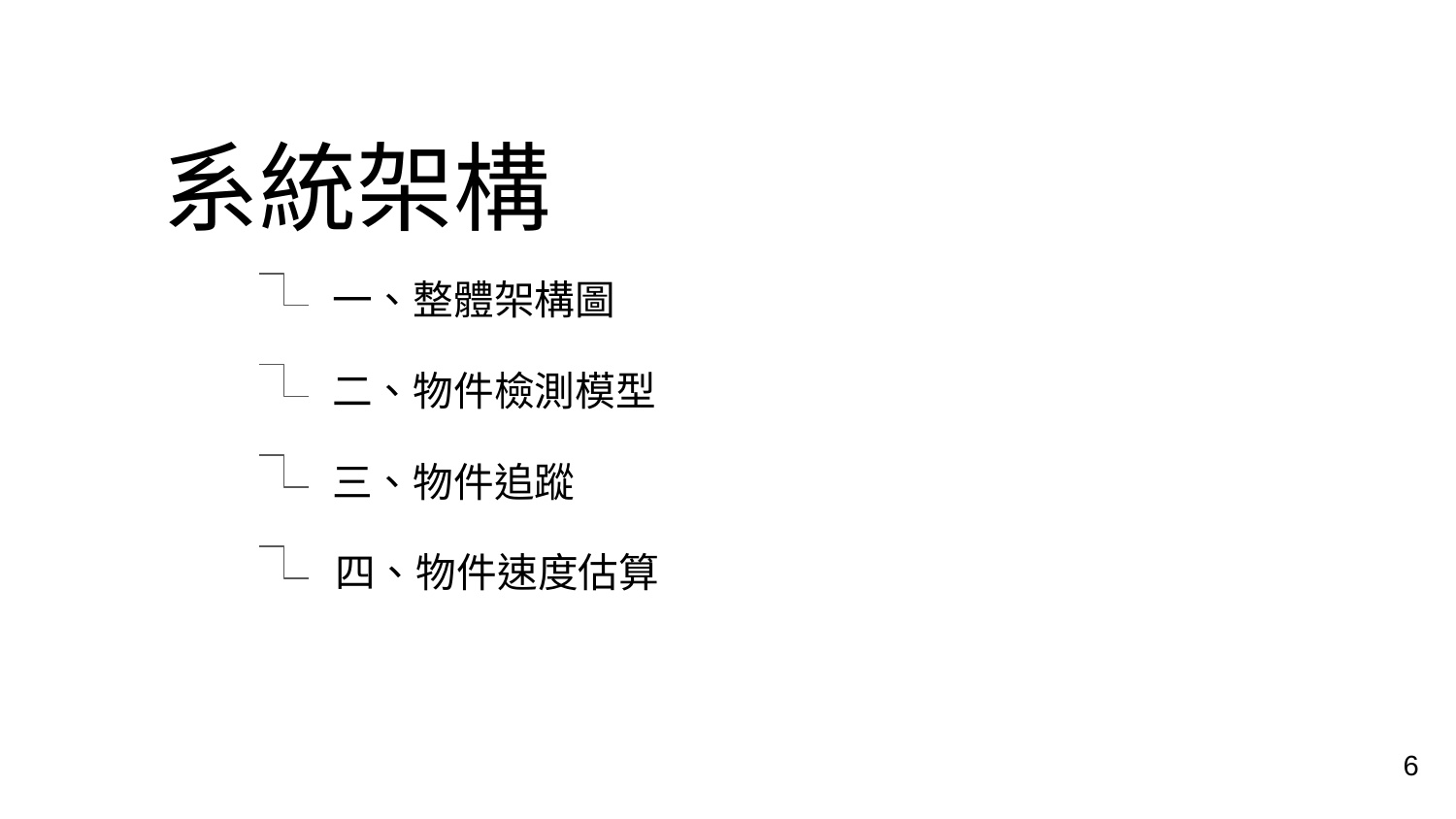

# 系統架構
一、整體架構圖
二、物件檢測模型
三、物件追蹤
四、物件速度估算
6